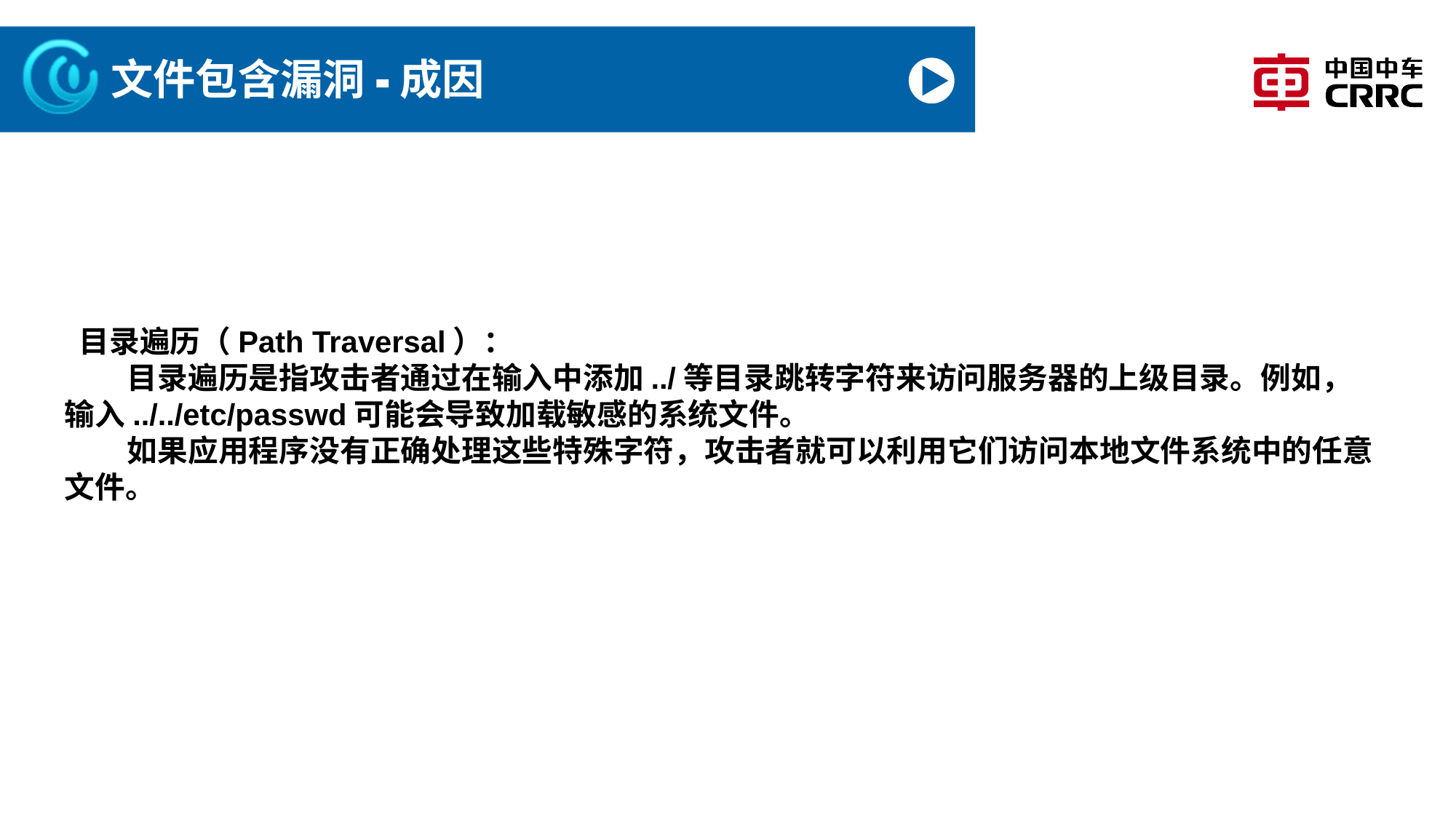

# 文件包含漏洞-成因
 目录遍历（Path Traversal）：
        目录遍历是指攻击者通过在输入中添加../等目录跳转字符来访问服务器的上级目录。例如，输入../../etc/passwd可能会导致加载敏感的系统文件。
        如果应用程序没有正确处理这些特殊字符，攻击者就可以利用它们访问本地文件系统中的任意文件。
8